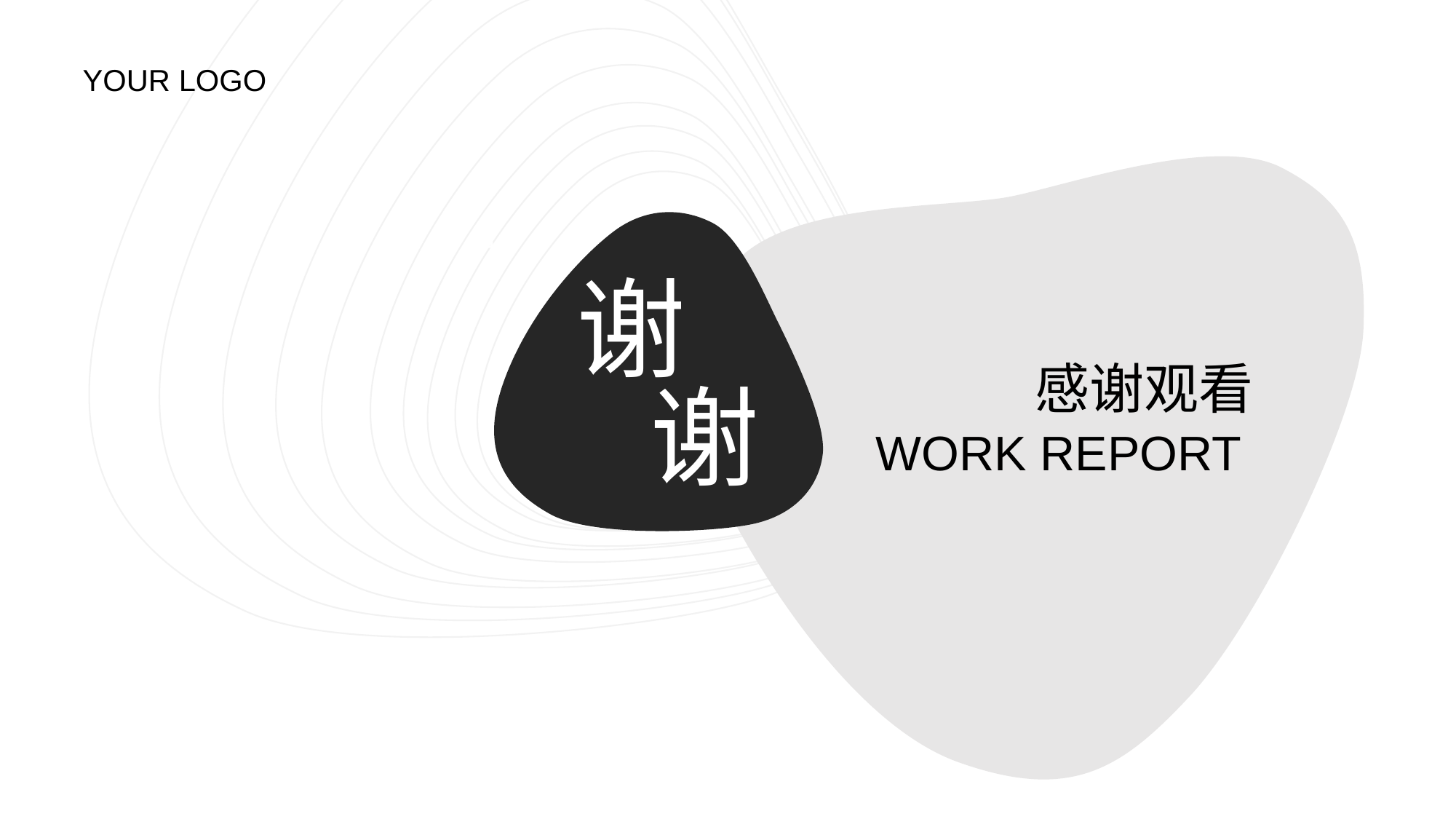

YOUR LOGO
谢
感谢观看
谢
WORK REPORT